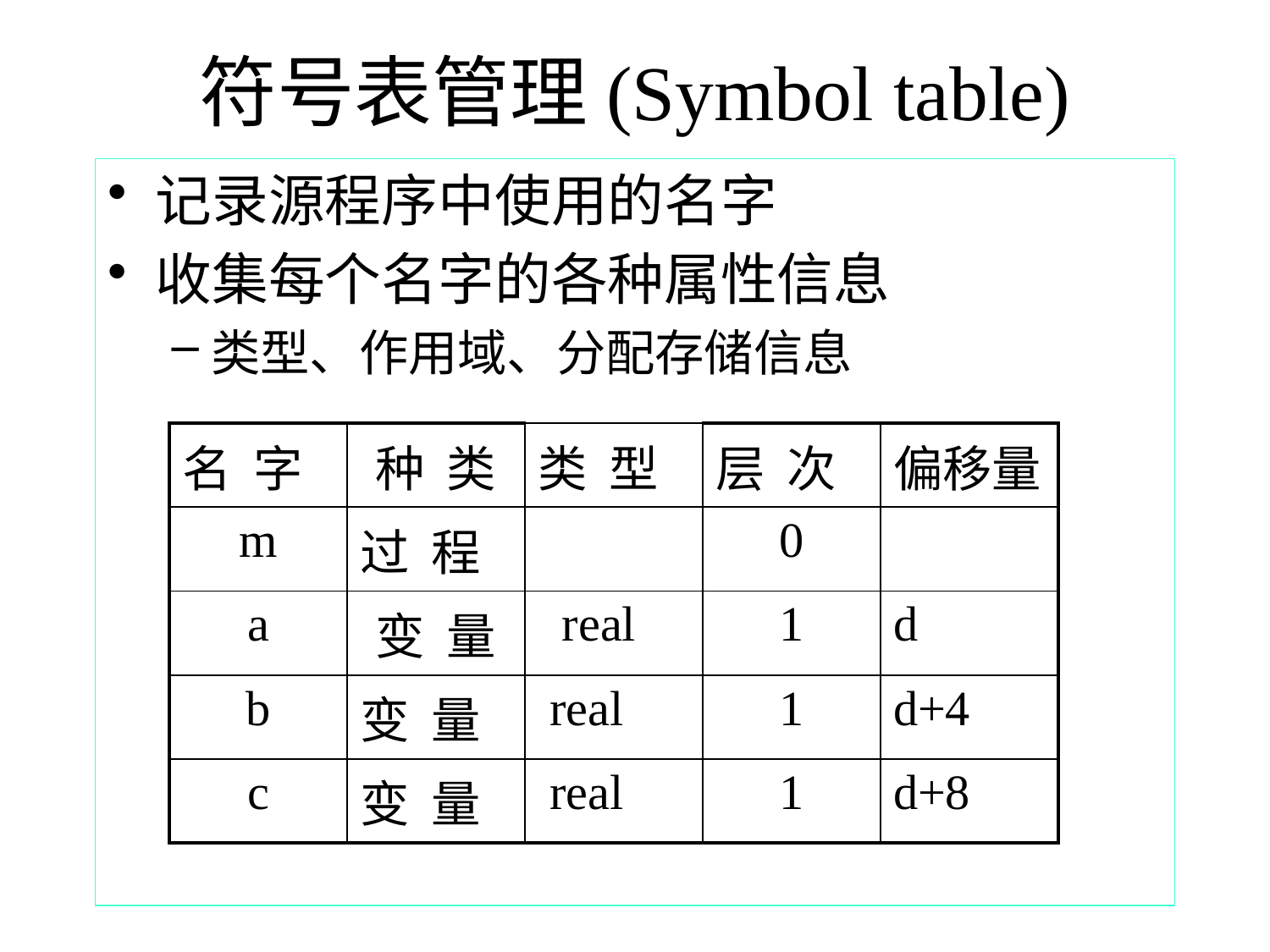

# 符号表管理(Symbol table)
记录源程序中使用的名字
收集每个名字的各种属性信息
类型、作用域、分配存储信息
| 名 字 | 种 类 | 类 型 | 层 次 | 偏移量 |
| --- | --- | --- | --- | --- |
| m | 过 程 |  | 0 |  |
| a | 变 量 | real | 1 | d |
| b | 变 量 | real | 1 | d+4 |
| c | 变 量 | real | 1 | d+8 |